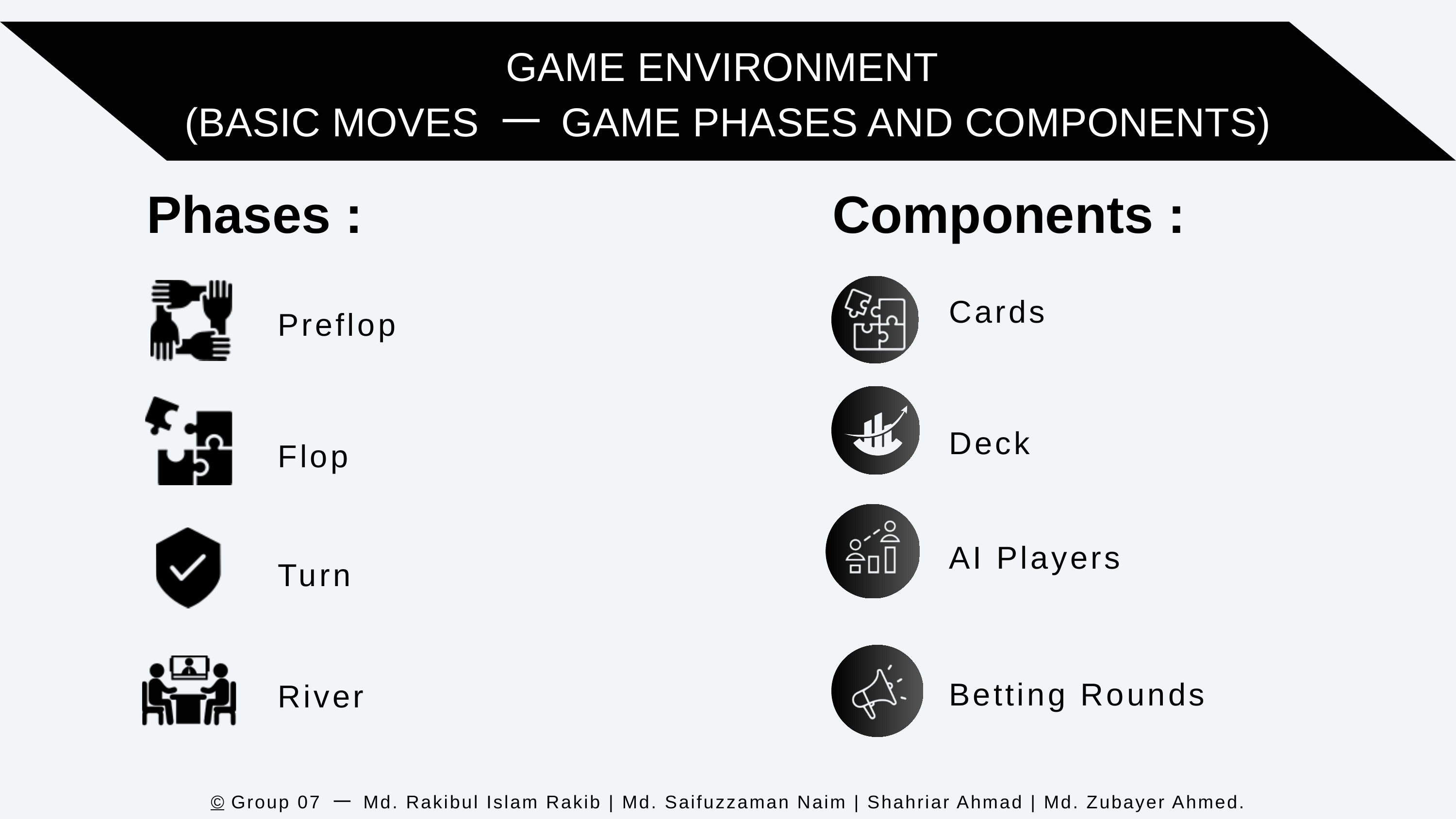

GAME ENVIRONMENT
(BASIC MOVES 一 GAME PHASES AND COMPONENTS)
Phases :
Components :

Cards

Preflop

Deck
Flop

AI Players
Turn

Betting Rounds
River
©️ Group 07 一 Md. Rakibul Islam Rakib | Md. Saifuzzaman Naim | Shahriar Ahmad | Md. Zubayer Ahmed.